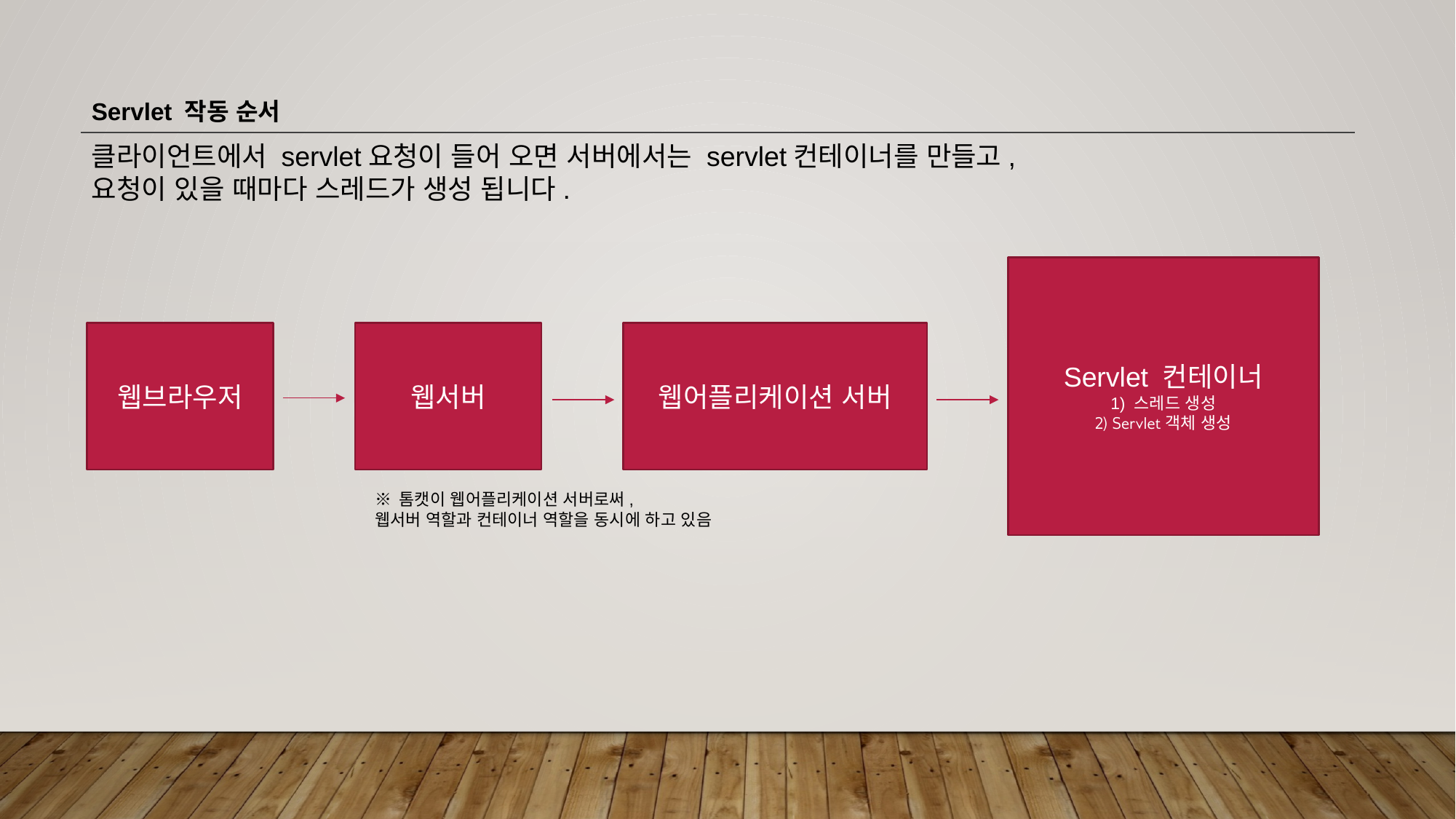

Servlet 작동 순서
클라이언트에서 servlet요청이 들어 오면 서버에서는 servlet컨테이너를 만들고,
요청이 있을 때마다 스레드가 생성 됩니다.
Servlet 컨테이너
1) 스레드 생성
2) Servlet객체 생성
웹브라우저
웹서버
웹어플리케이션 서버
※ 톰캣이 웹어플리케이션 서버로써,
웹서버 역할과 컨테이너 역할을 동시에 하고 있음